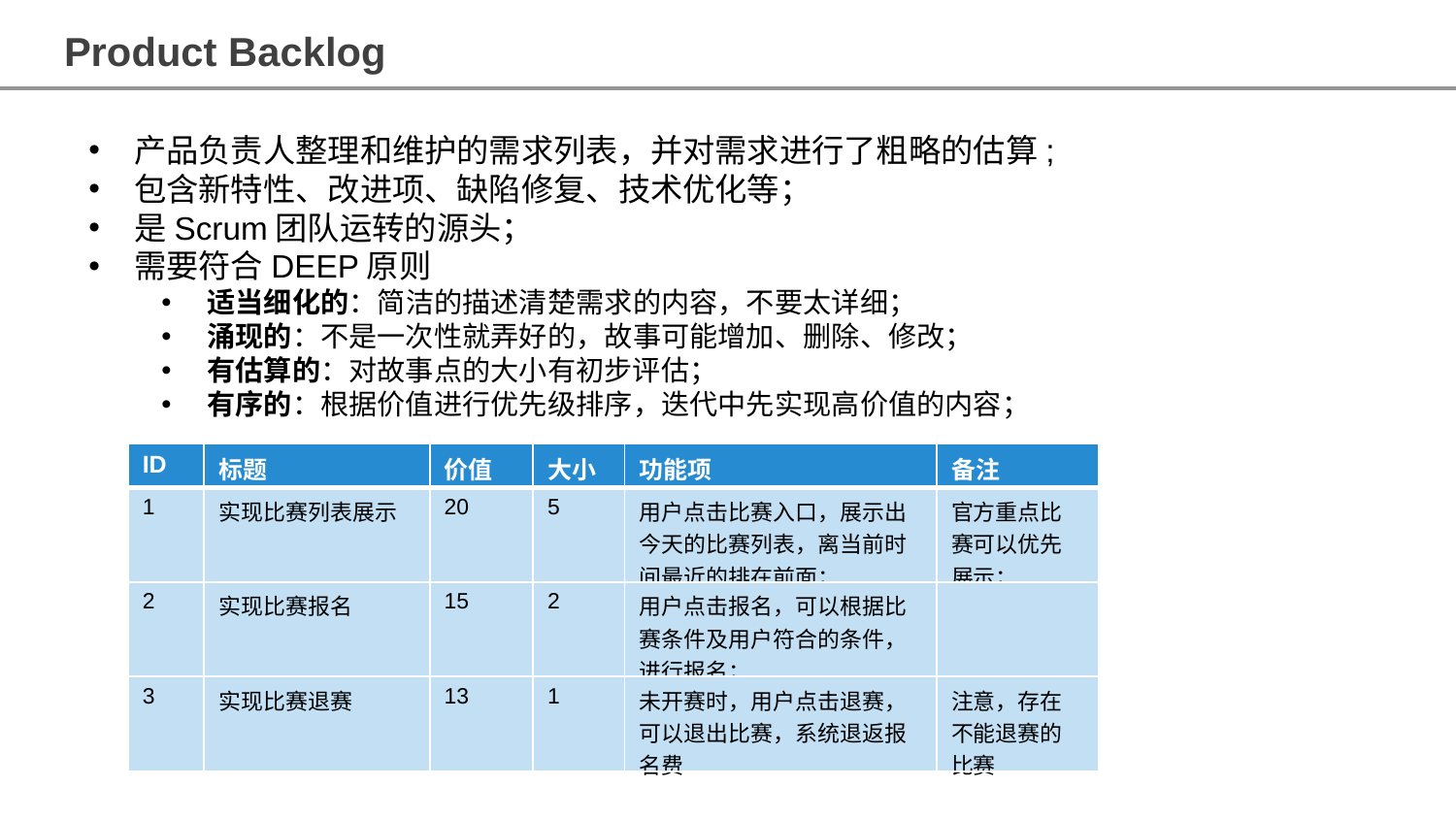

Product Backlog
产品负责人整理和维护的需求列表，并对需求进行了粗略的估算;
包含新特性、改进项、缺陷修复、技术优化等；
是Scrum团队运转的源头；
需要符合DEEP原则
适当细化的：简洁的描述清楚需求的内容，不要太详细；
涌现的：不是一次性就弄好的，故事可能增加、删除、修改；
有估算的：对故事点的大小有初步评估；
有序的：根据价值进行优先级排序，迭代中先实现高价值的内容；
| ID | 标题 | 价值 | 大小 | 功能项 | 备注 |
| --- | --- | --- | --- | --- | --- |
| 1 | 实现比赛列表展示 | 20 | 5 | 用户点击比赛入口，展示出今天的比赛列表，离当前时间最近的排在前面； | 官方重点比赛可以优先展示； |
| 2 | 实现比赛报名 | 15 | 2 | 用户点击报名，可以根据比赛条件及用户符合的条件，进行报名； |  |
| 3 | 实现比赛退赛 | 13 | 1 | 未开赛时，用户点击退赛，可以退出比赛，系统退返报名费 | 注意，存在不能退赛的比赛 |